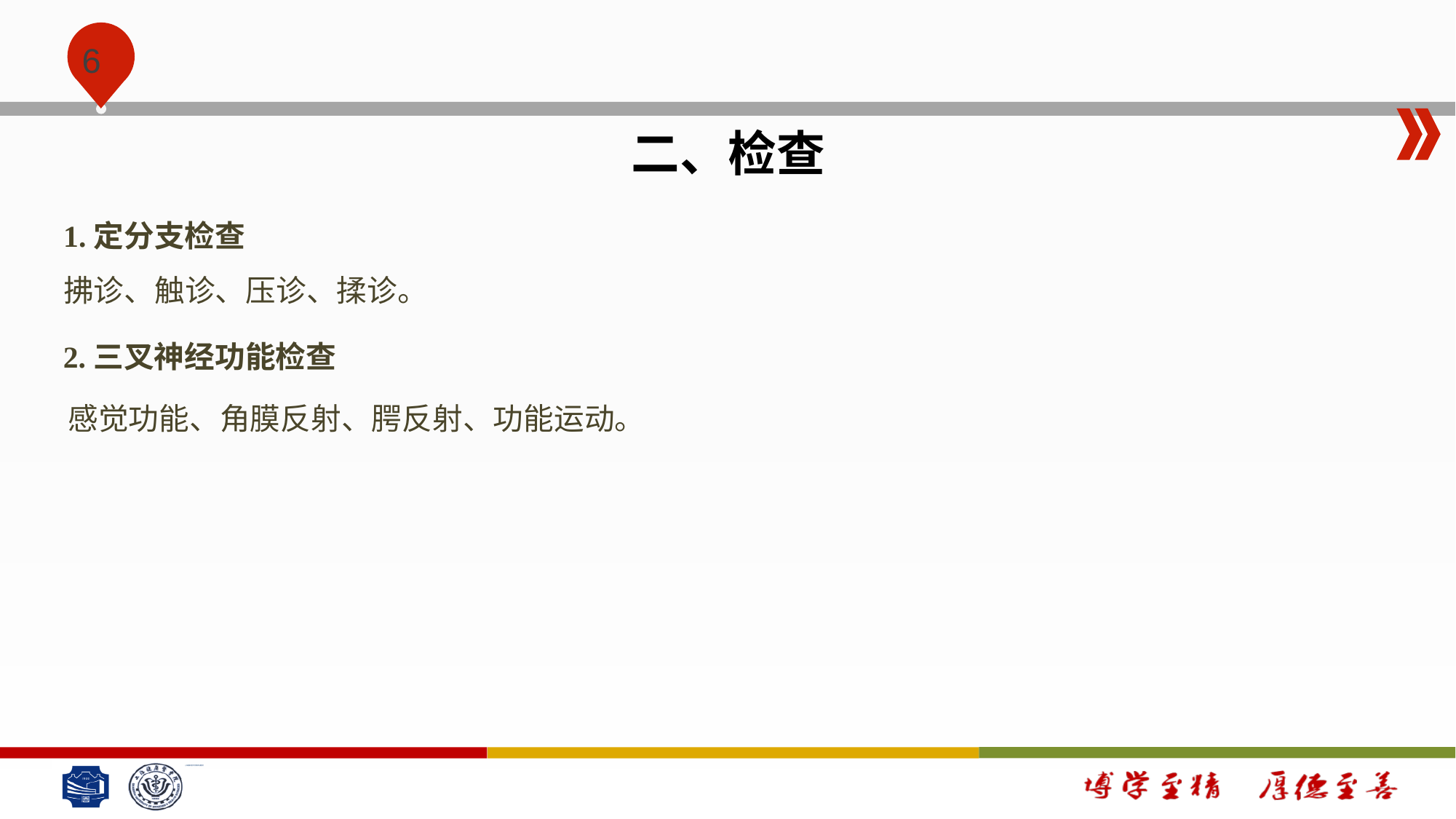

#
二、检查
1.定分支检查
拂诊、触诊、压诊、揉诊。
2.三叉神经功能检查
感觉功能、角膜反射、腭反射、功能运动。